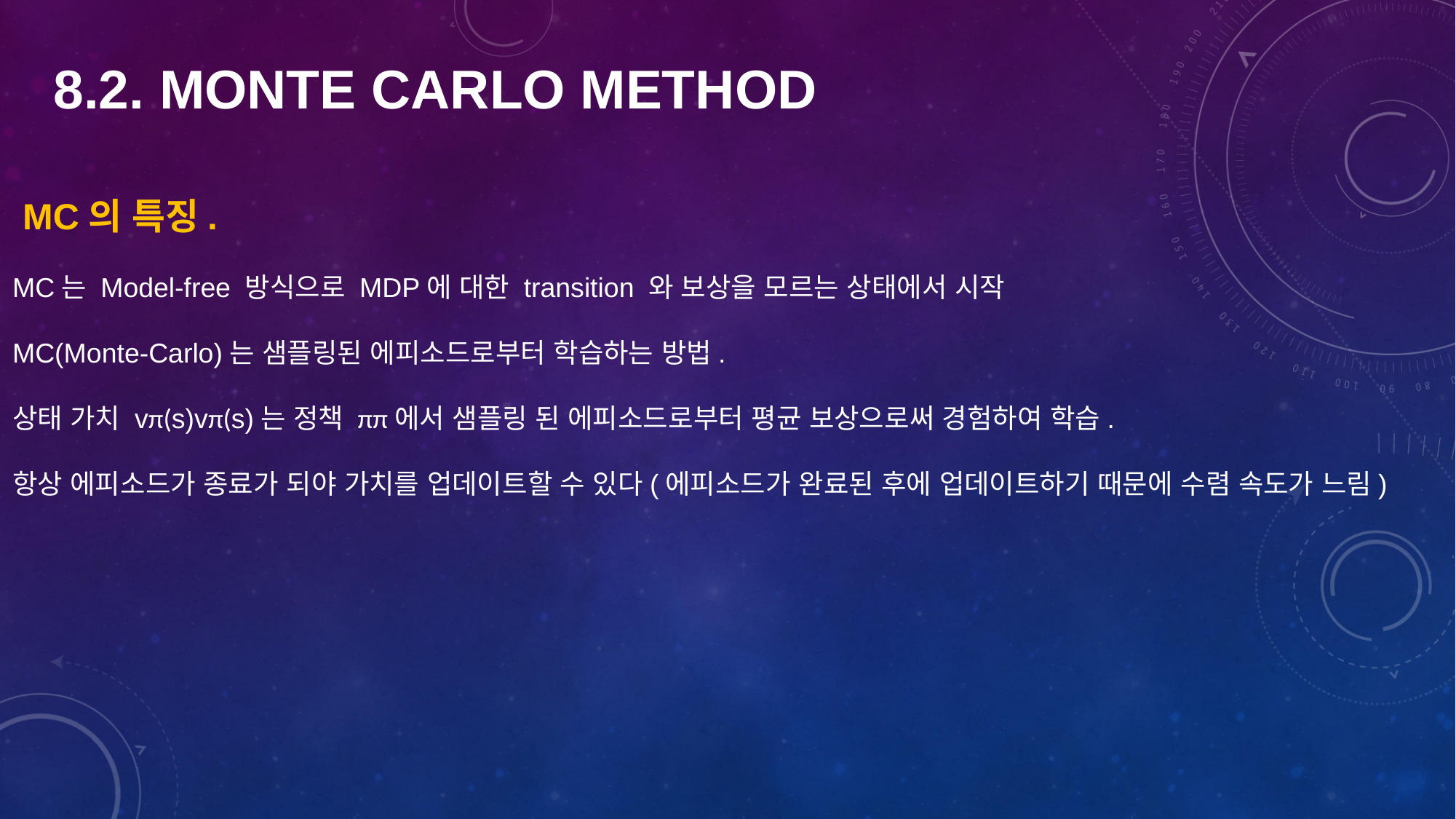

8.2. monte carlo method
 MC의 특징.

MC는 Model-free 방식으로 MDP에 대한 transition 와 보상을 모르는 상태에서 시작

MC(Monte-Carlo)는 샘플링된 에피소드로부터 학습하는 방법.

상태 가치 vπ(s)vπ(s)는 정책 ππ에서 샘플링 된 에피소드로부터 평균 보상으로써 경험하여 학습.

항상 에피소드가 종료가 되야 가치를 업데이트할 수 있다(에피소드가 완료된 후에 업데이트하기 때문에 수렴 속도가 느림)